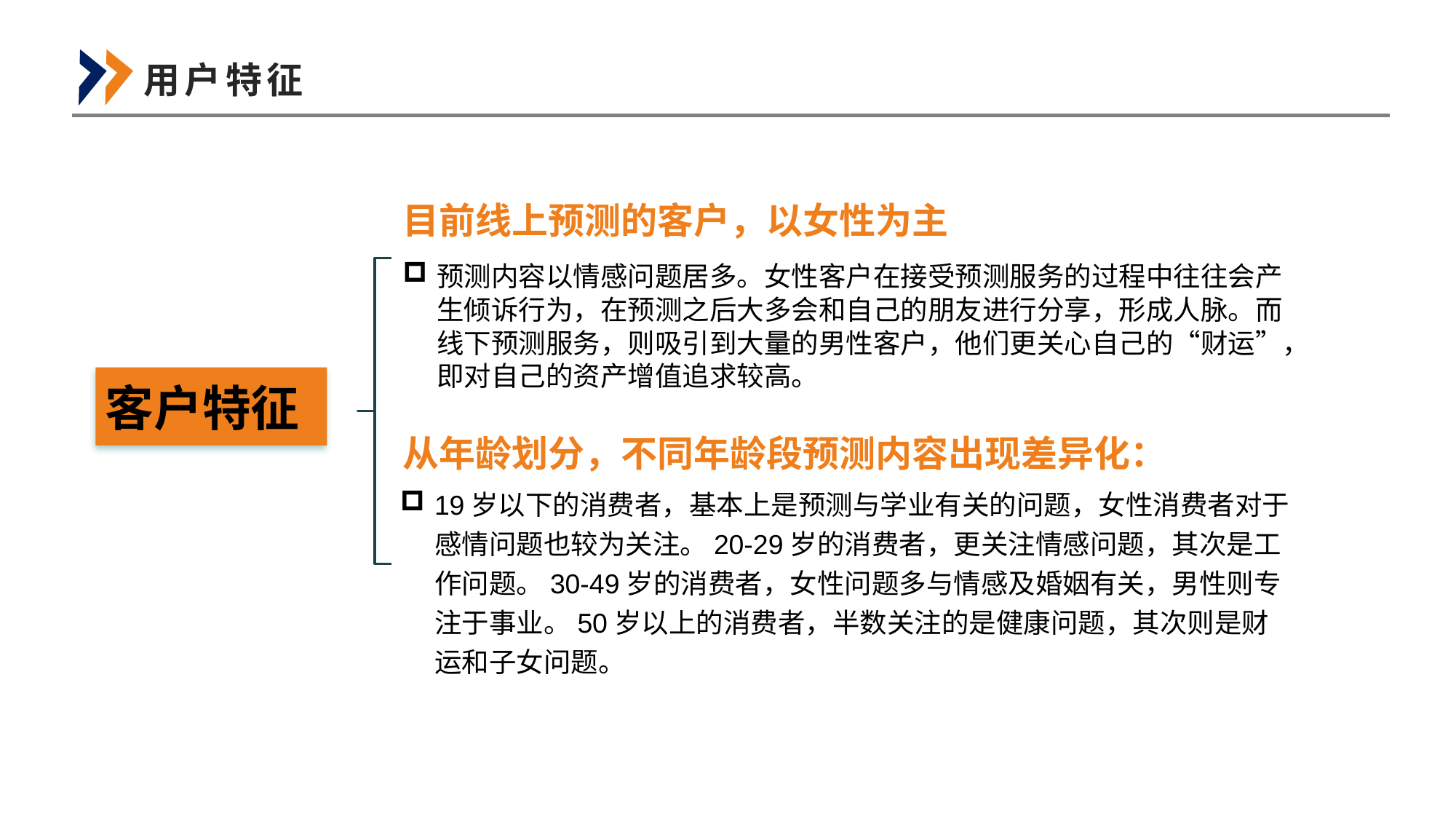

用户特征

目前线上预测的客户，以女性为主

预测内容以情感问题居多。女性客户在接受预测服务的过程中往往会产生倾诉行为，在预测之后大多会和自己的朋友进行分享，形成人脉。而线下预测服务，则吸引到大量的男性客户，他们更关心自己的“财运”，即对自己的资产增值追求较高。

客户特征
从年龄划分，不同年龄段预测内容出现差异化：
19岁以下的消费者，基本上是预测与学业有关的问题，女性消费者对于感情问题也较为关注。20-29岁的消费者，更关注情感问题，其次是工作问题。30-49岁的消费者，女性问题多与情感及婚姻有关，男性则专注于事业。50岁以上的消费者，半数关注的是健康问题，其次则是财运和子女问题。